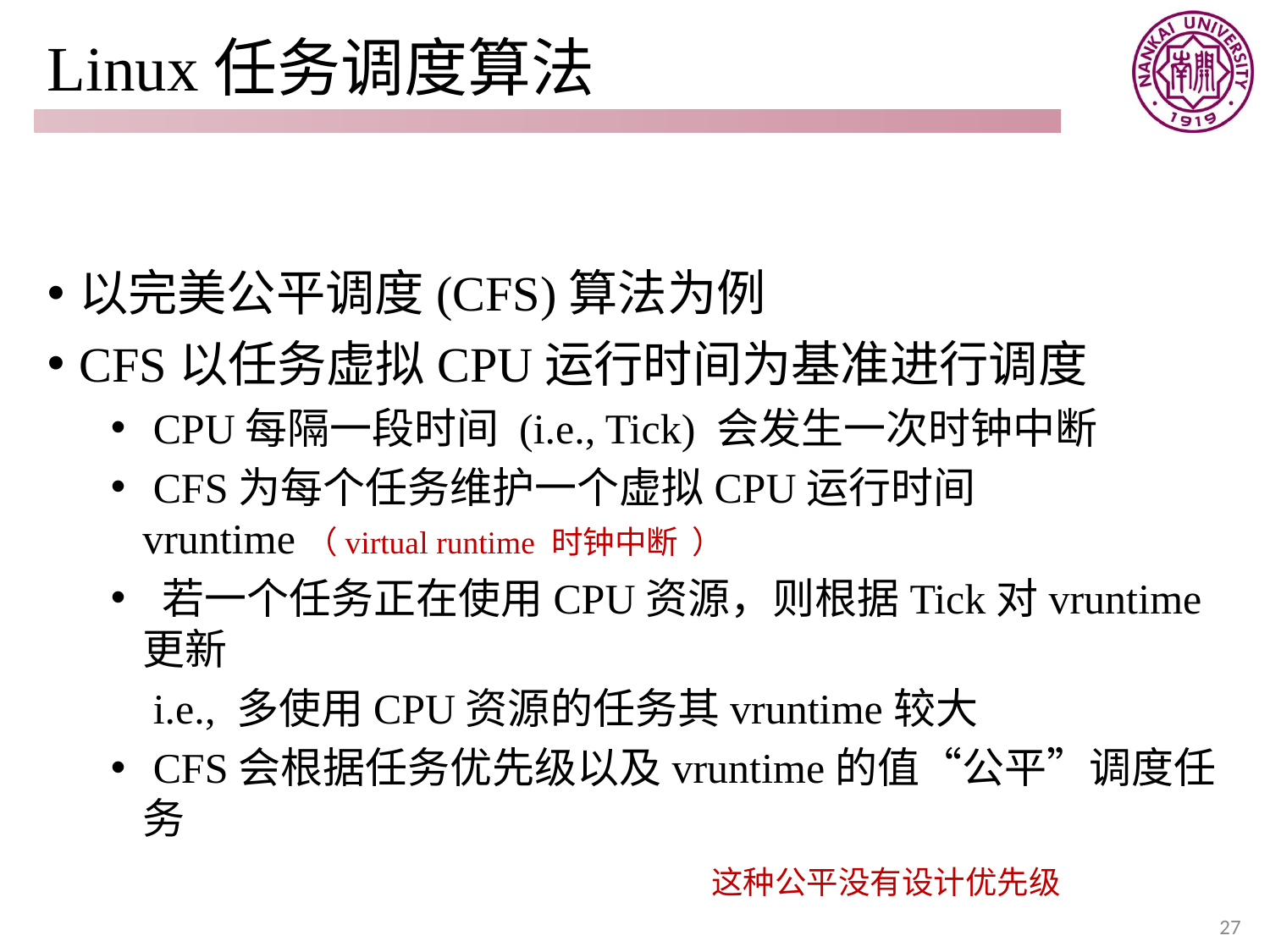

# Linux任务调度算法

以完美公平调度(CFS)算法为例
CFS以任务虚拟CPU运行时间为基准进行调度
 CPU每隔一段时间 (i.e., Tick) 会发生一次时钟中断
 CFS为每个任务维护一个虚拟CPU运行时间 vruntime（virtual runtime 时钟中断  ）
 若一个任务正在使用CPU资源，则根据Tick对vruntime更新
    i.e., 多使用CPU资源的任务其vruntime较大
 CFS会根据任务优先级以及vruntime的值“公平”调度任务
                                                              这种公平没有设计优先级
27